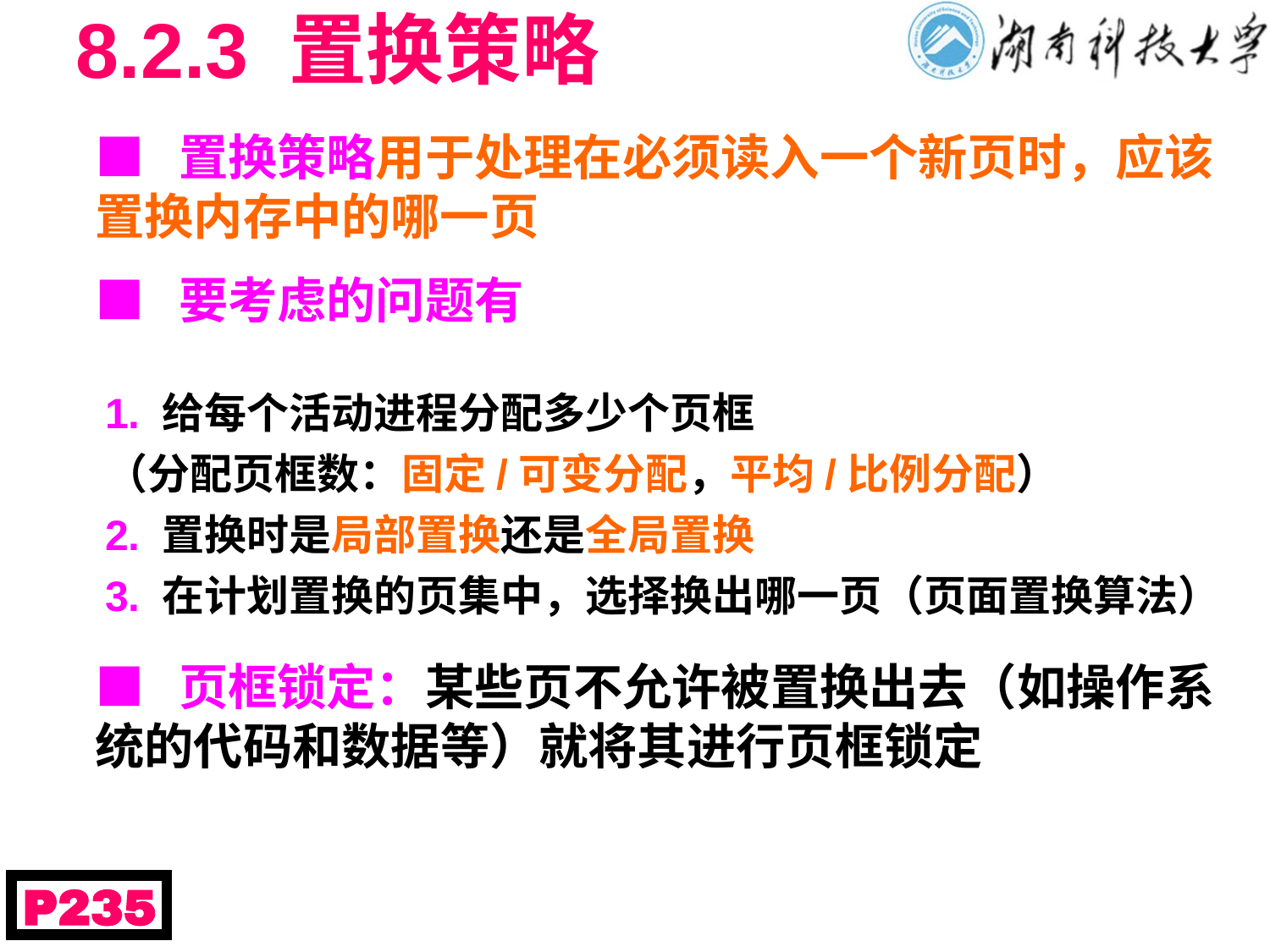

# 8.2.3 置换策略
■  置换策略用于处理在必须读入一个新页时，应该置换内存中的哪一页
■  要考虑的问题有
1. 给每个活动进程分配多少个页框
（分配页框数：固定/可变分配，平均/比例分配）
2. 置换时是局部置换还是全局置换
3. 在计划置换的页集中，选择换出哪一页（页面置换算法）
■  页框锁定：某些页不允许被置换出去（如操作系统的代码和数据等）就将其进行页框锁定
P235